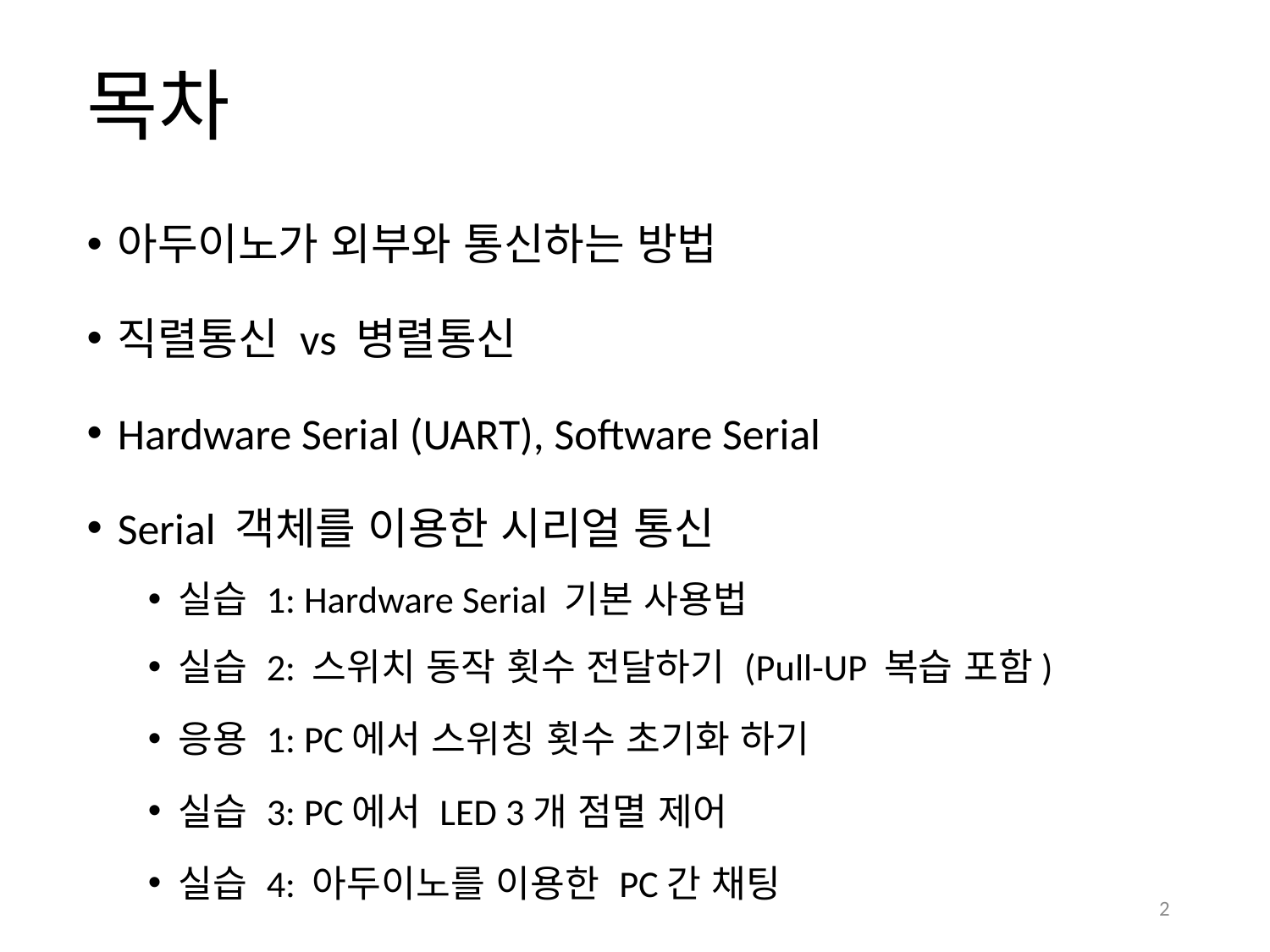

# 목차
아두이노가 외부와 통신하는 방법
직렬통신 vs 병렬통신
Hardware Serial (UART), Software Serial
Serial 객체를 이용한 시리얼 통신
실습 1: Hardware Serial 기본 사용법
실습 2: 스위치 동작 횟수 전달하기 (Pull-UP 복습 포함)
응용 1: PC에서 스위칭 횟수 초기화 하기
실습 3: PC에서 LED 3개 점멸 제어
실습 4: 아두이노를 이용한 PC간 채팅
2